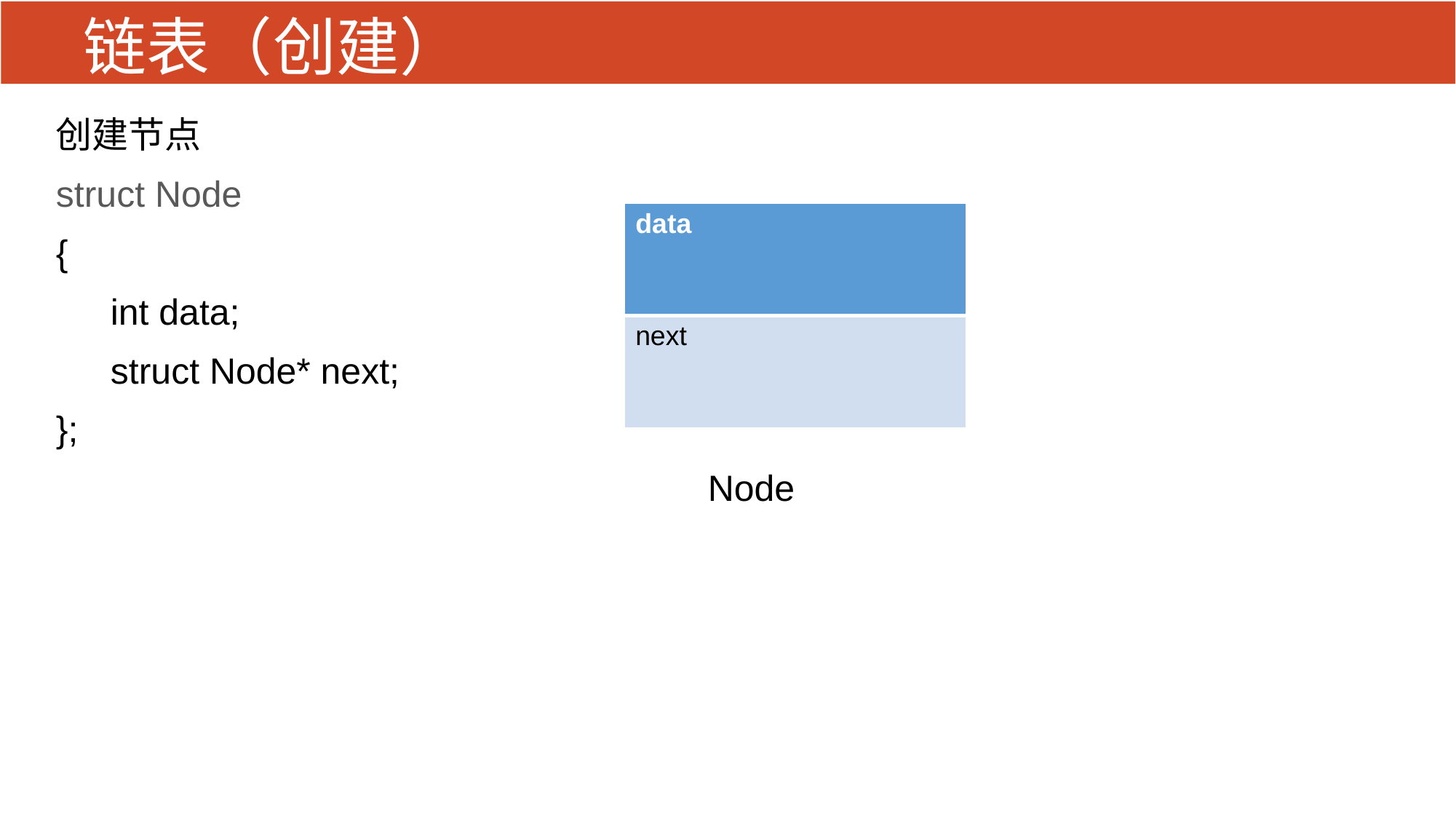

# 链表（创建）
创建节点
struct Node
{
int data;
struct Node* next;
};
                                                                Node
| data |
| --- |
| next |